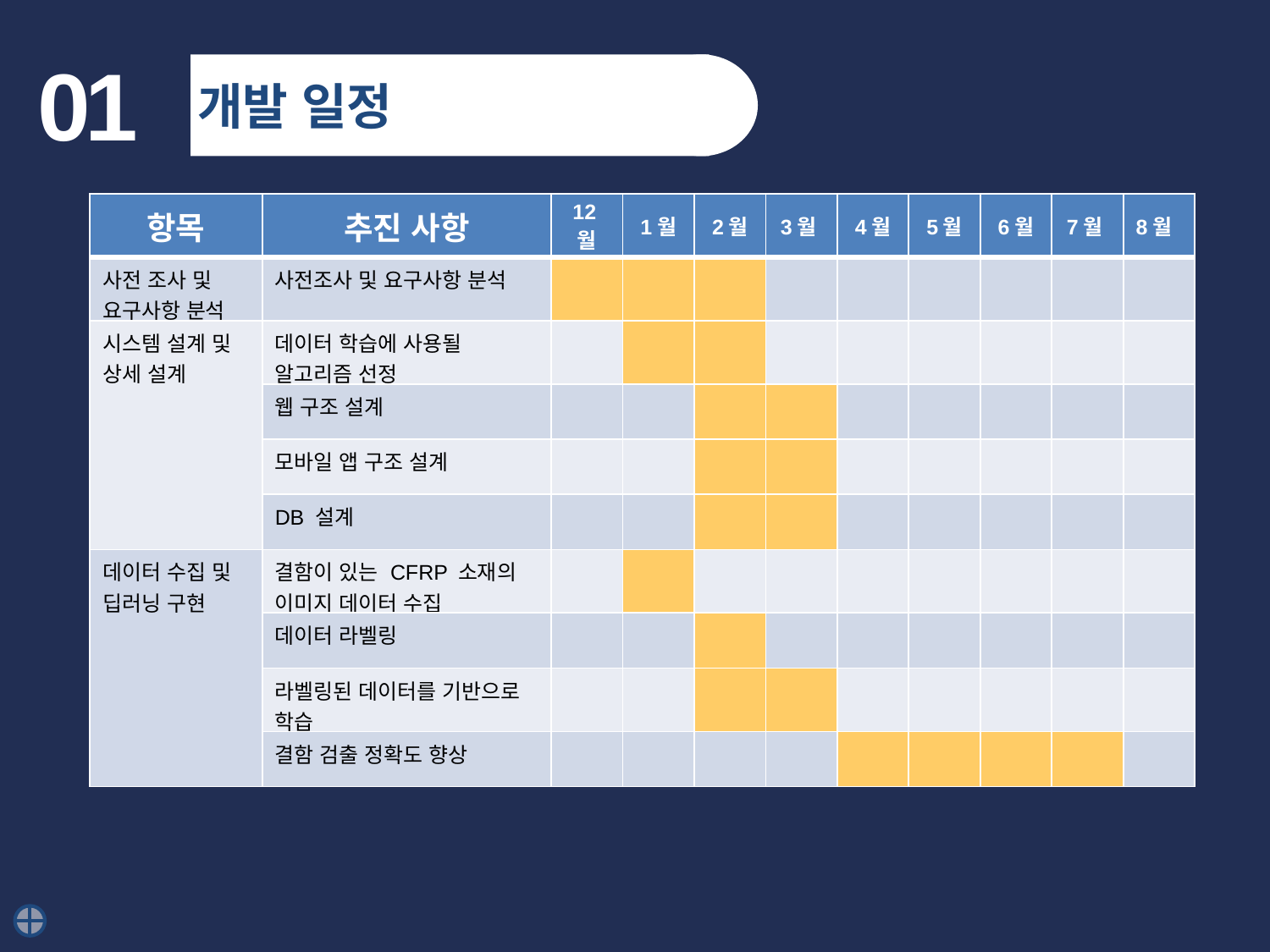

01

개발 일정
| 항목 | 추진 사항 | 12월 | 1월 | 2월 | 3월 | 4월 | 5월 | 6월 | 7월 | 8월 |
| --- | --- | --- | --- | --- | --- | --- | --- | --- | --- | --- |
| 사전 조사 및 요구사항 분석 | 사전조사 및 요구사항 분석 |  |  |  |  |  |  |  |  |  |
| 시스템 설계 및 상세 설계 | 데이터 학습에 사용될 알고리즘 선정 |  |  |  |  |  |  |  |  |  |
|  | 웹 구조 설계 |  |  |  |  |  |  |  |  |  |
|  | 모바일 앱 구조 설계 |  |  |  |  |  |  |  |  |  |
|  | DB 설계 |  |  |  |  |  |  |  |  |  |
| 데이터 수집 및 딥러닝 구현 | 결함이 있는 CFRP 소재의 이미지 데이터 수집 |  |  |  |  |  |  |  |  |  |
|  | 데이터 라벨링 |  |  |  |  |  |  |  |  |  |
|  | 라벨링된 데이터를 기반으로 학습 |  |  |  |  |  |  |  |  |  |
|  | 결함 검출 정확도 향상 |  |  |  |  |  |  |  |  |  |